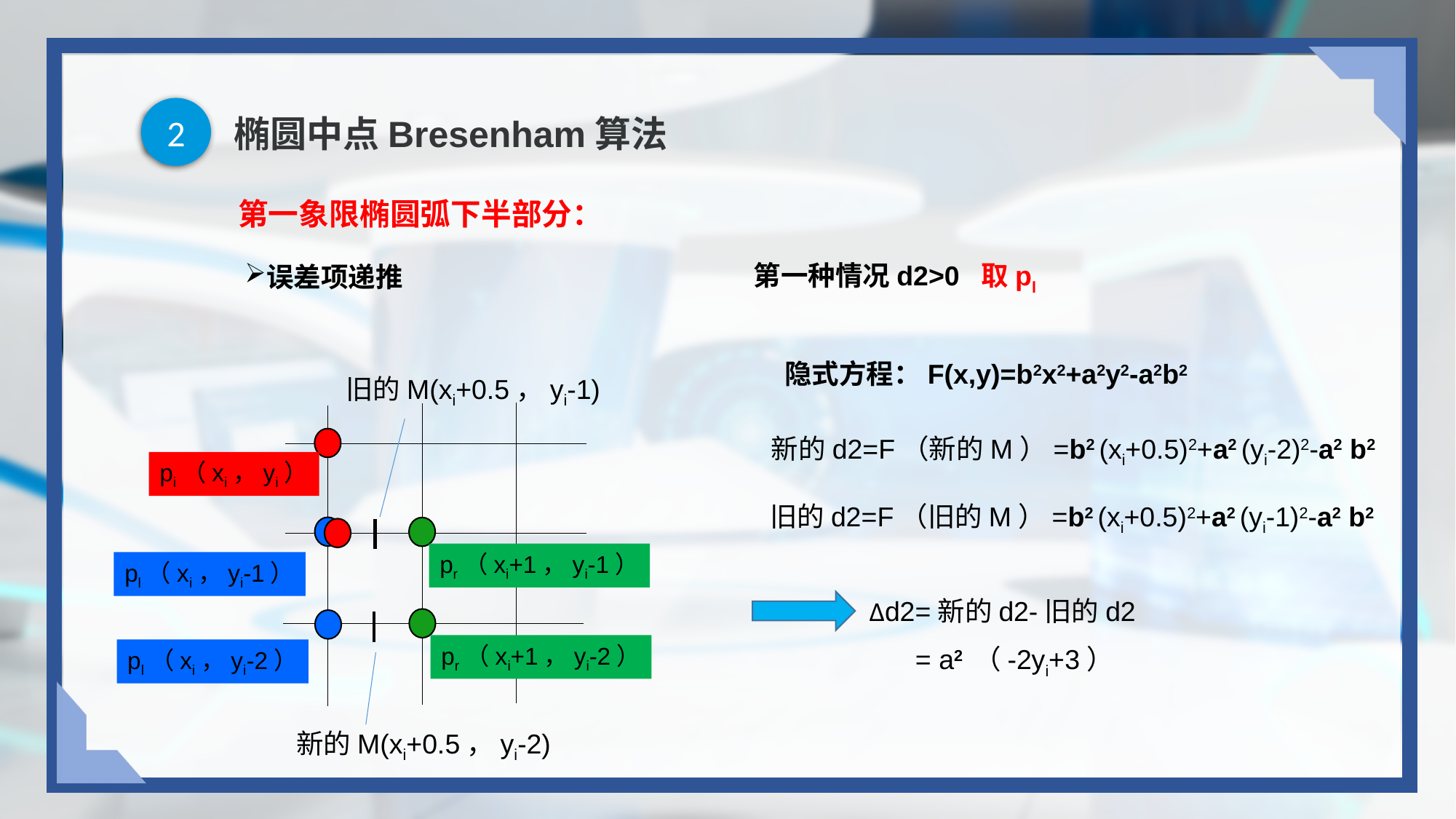

2
# 椭圆中点Bresenham算法
第一象限椭圆弧下半部分：
第一种情况d2>0  取pl

误差项递推

隐式方程：F(x,y)=b2x2+a2y2-a2b2
旧的M(xi+0.5，yi-1)
新的d2=F（新的M）=b2 (xi+0.5)2+a2 (yi-2)2-a2 b2

pi（xi，yi）
旧的d2=F（旧的M）=b2 (xi+0.5)2+a2 (yi-1)2-a2 b2

pr（xi+1，yi-1）
pl（xi，yi-1）

∆d2=新的d2-旧的d2
      = a2 （-2yi+3）

pr（xi+1，yi-2）
pl（xi，yi-2）
新的M(xi+0.5，yi-2)